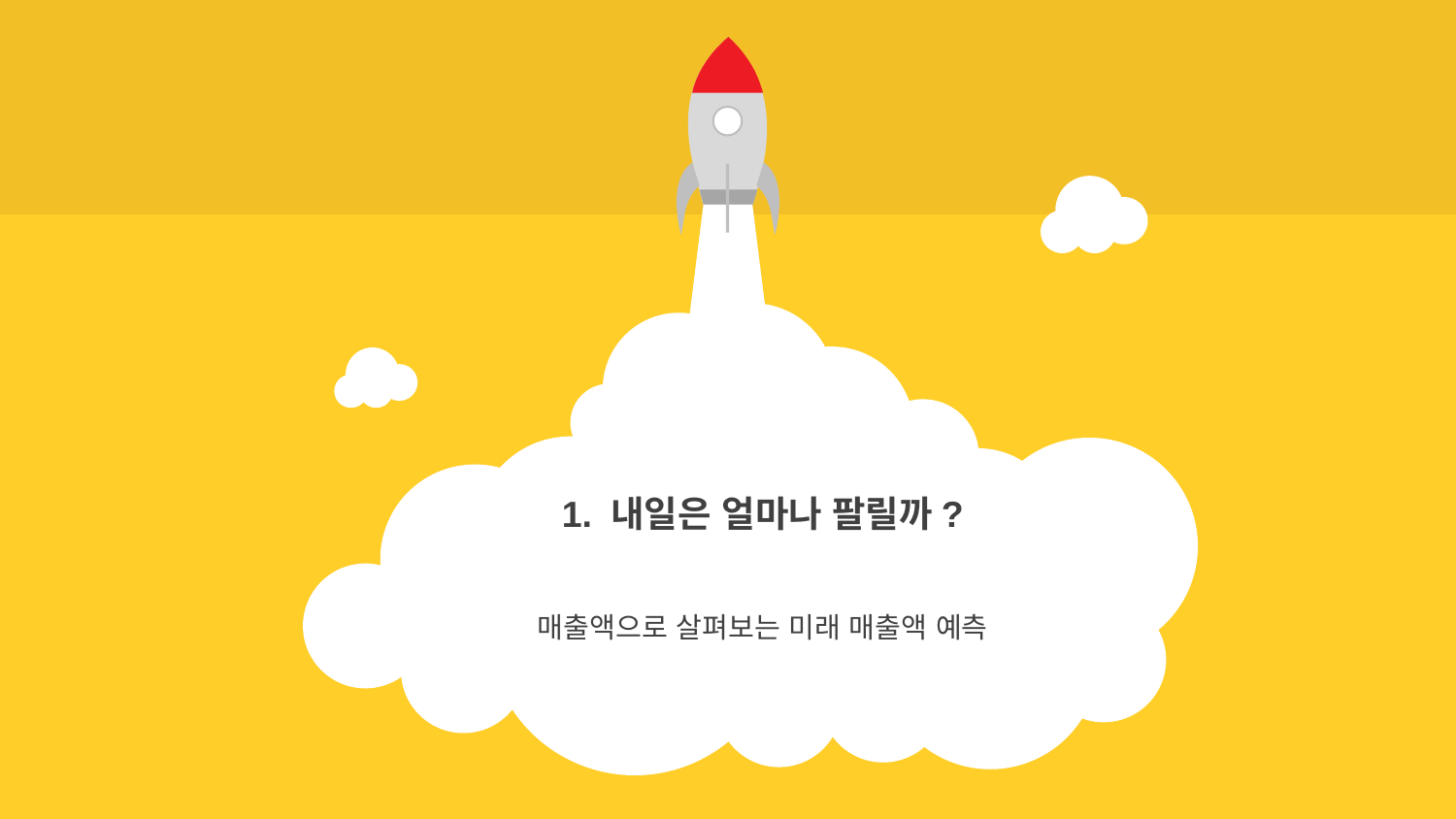

1. 내일은 얼마나 팔릴까?
매출액으로 살펴보는 미래 매출액 예측